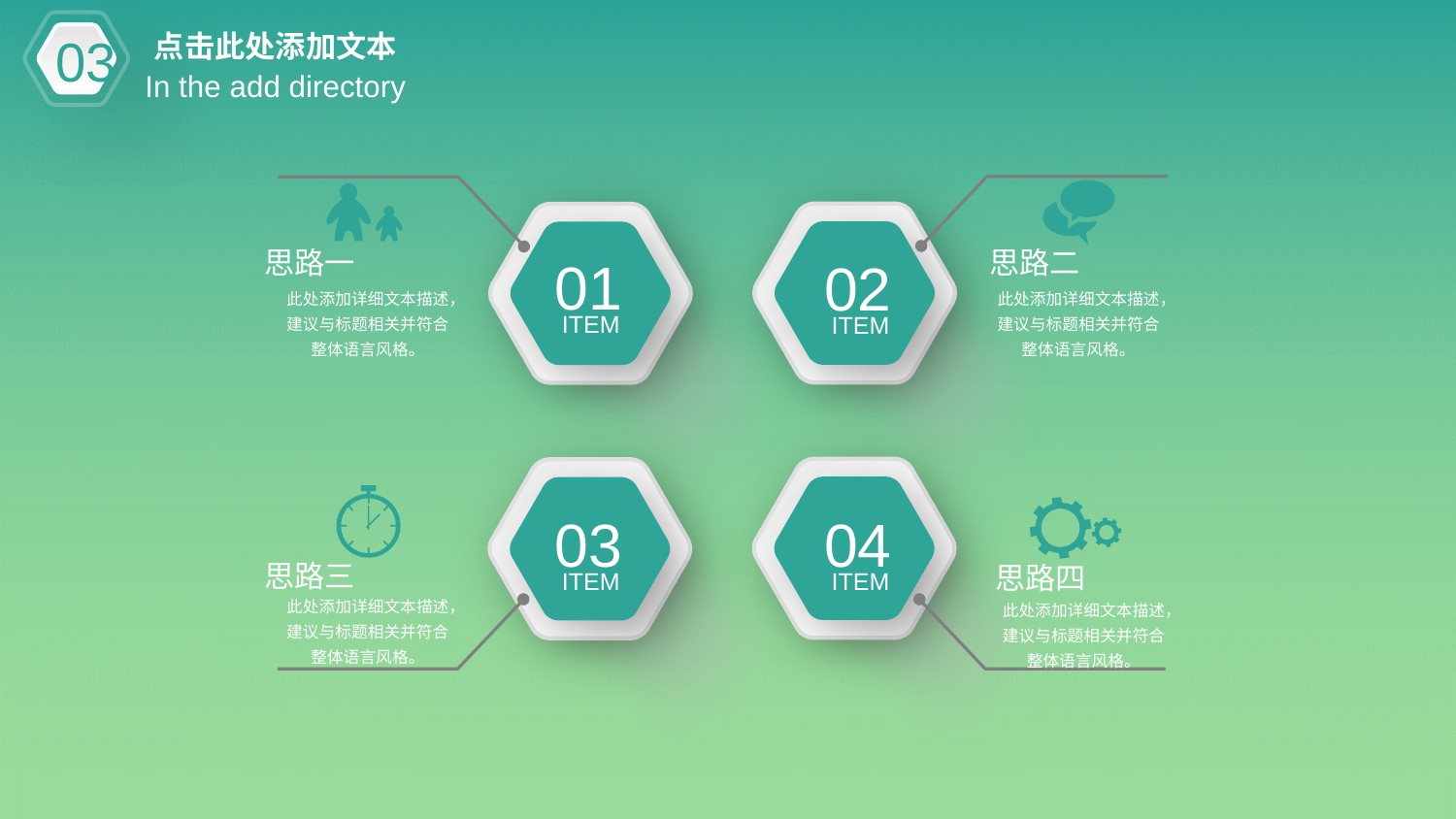

03
点击此处添加文本
In the add directory

思路一
此处添加详细文本描述，建议与标题相关并符合整体语言风格。
思路二
此处添加详细文本描述，建议与标题相关并符合整体语言风格。
01
ITEM
02
ITEM

03
ITEM
04
ITEM
思路三
此处添加详细文本描述，建议与标题相关并符合整体语言风格。
思路四
此处添加详细文本描述，建议与标题相关并符合整体语言风格。